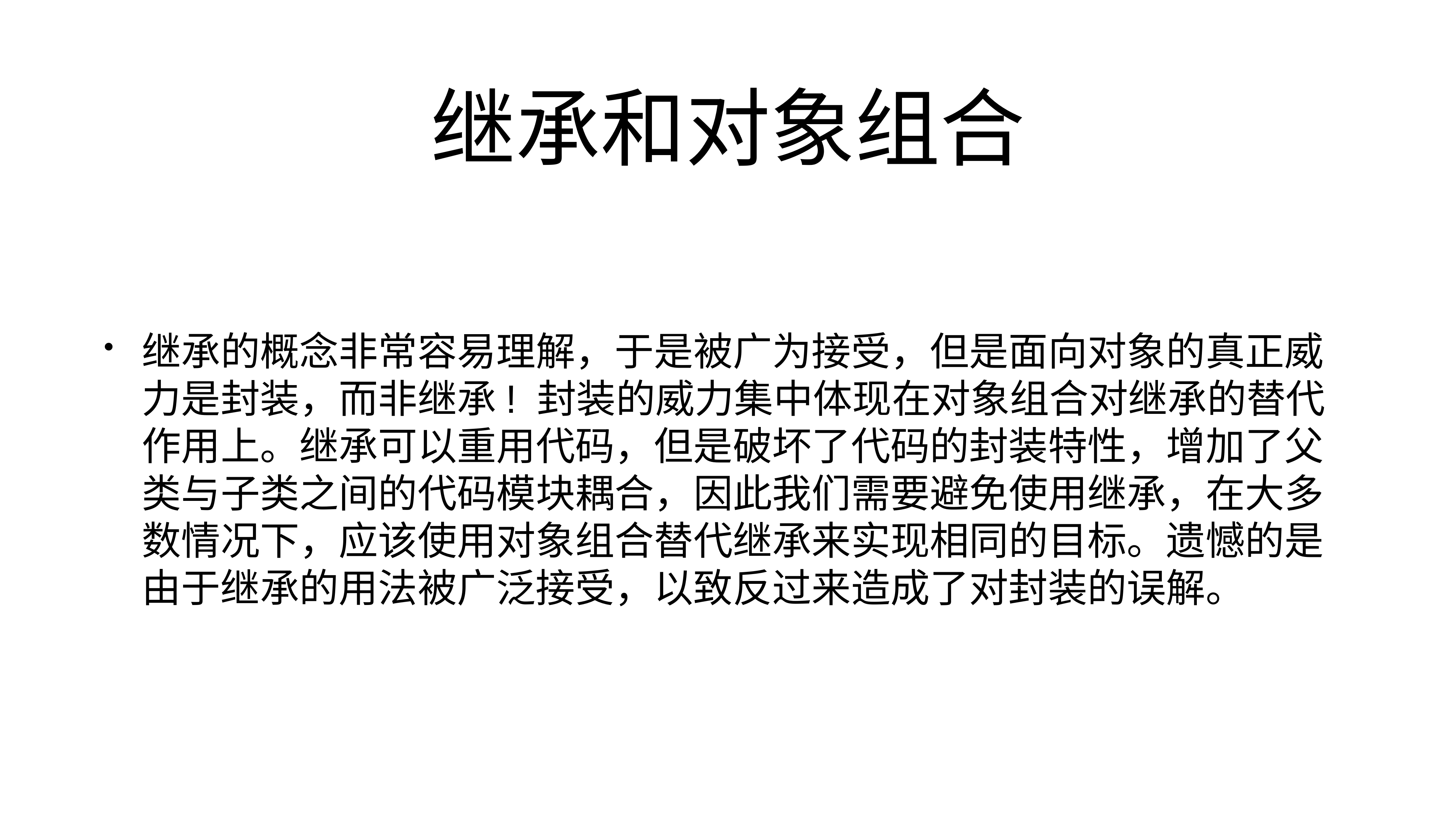

# 继承和对象组合
继承的概念非常容易理解，于是被广为接受，但是面向对象的真正威力是封装，而非继承! 封装的威力集中体现在对象组合对继承的替代作用上。继承可以重用代码，但是破坏了代码的封装特性，增加了父类与子类之间的代码模块耦合，因此我们需要避免使用继承，在大多数情况下，应该使用对象组合替代继承来实现相同的目标。遗憾的是由于继承的用法被广泛接受，以致反过来造成了对封装的误解。